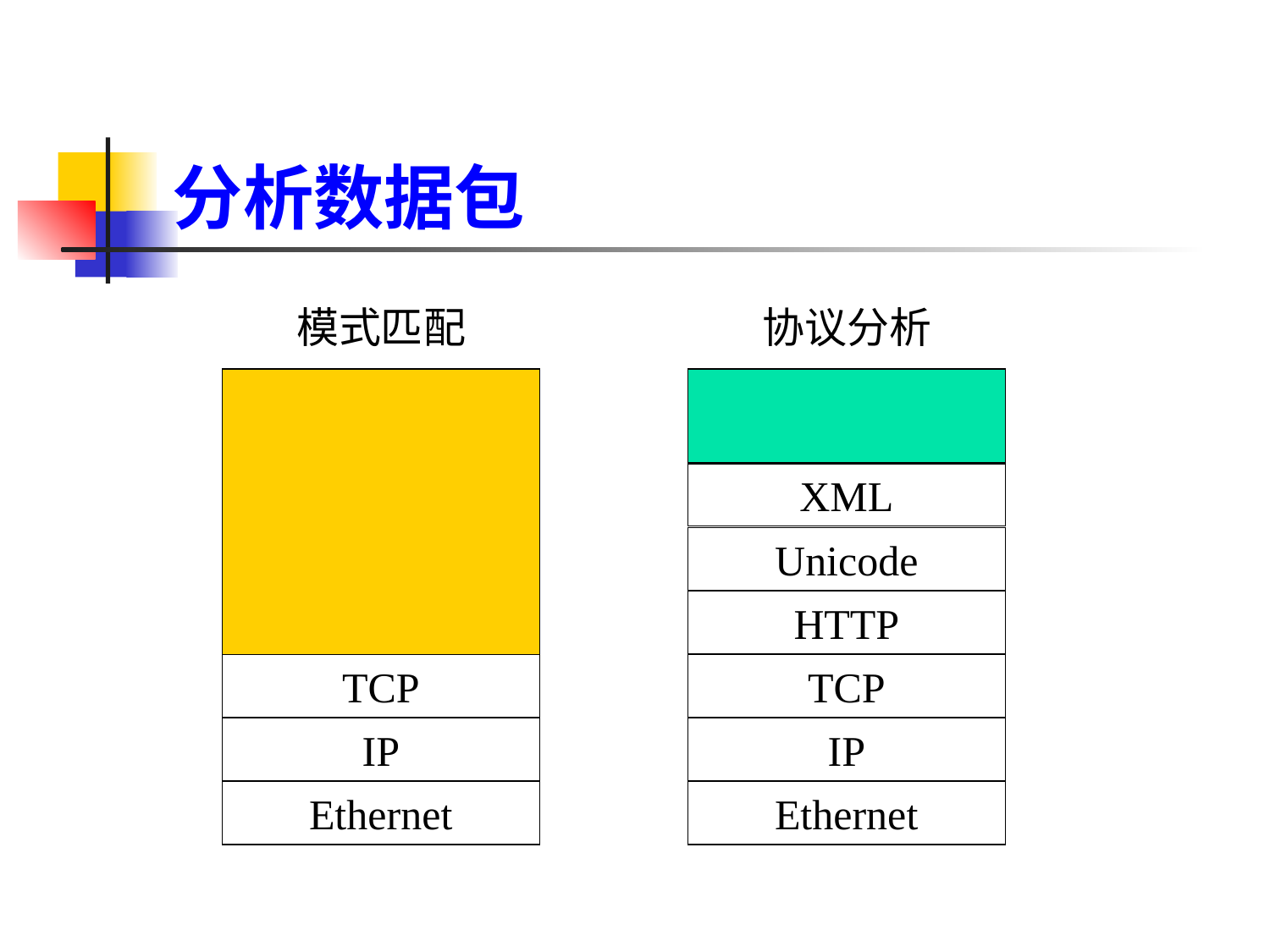

# 分析数据包
模式匹配
协议分析

XML
Unicode
HTTP
TCP
TCP
IP
IP
Ethernet
Ethernet